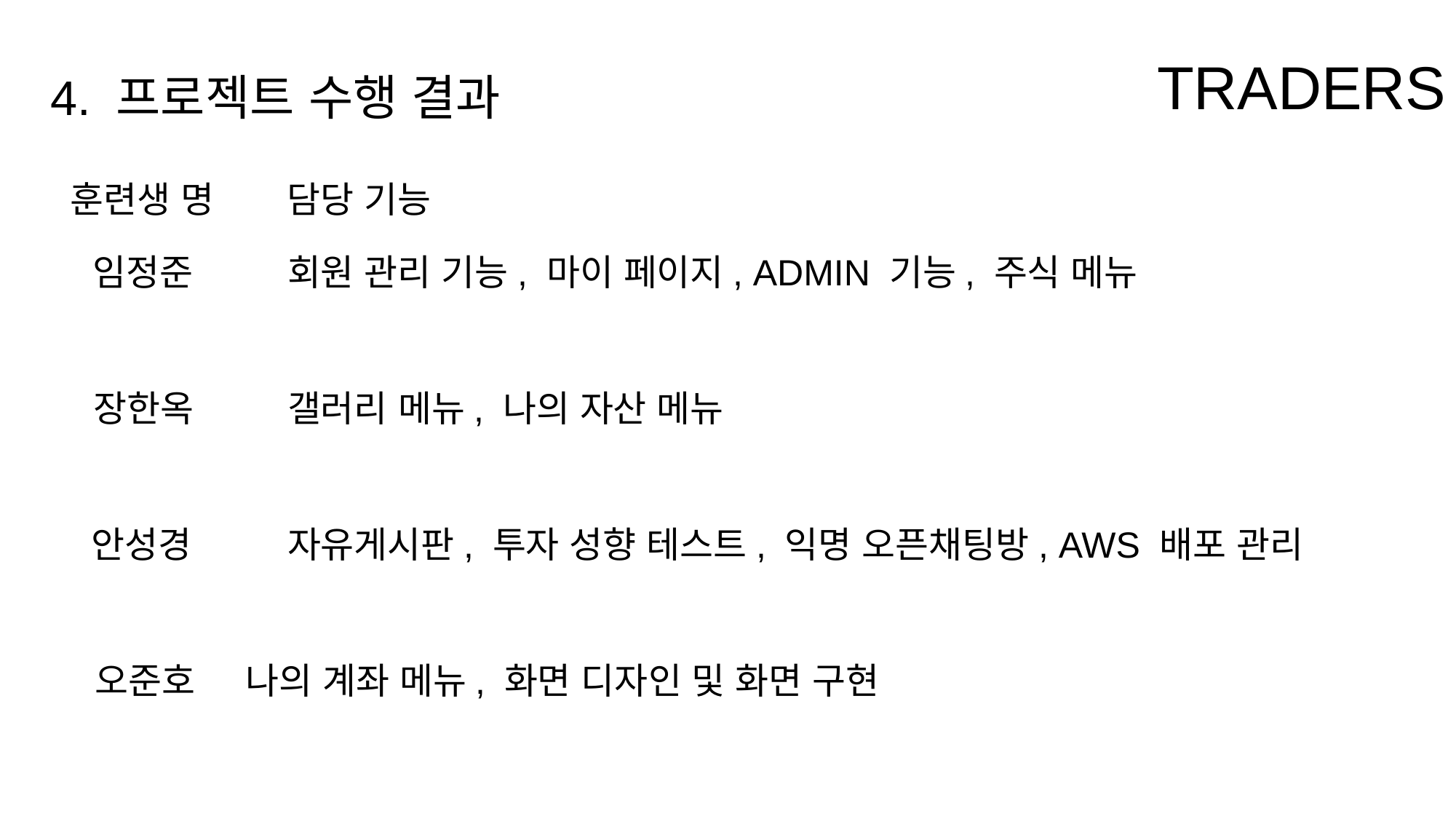

TRADERS
4. 프로젝트 수행 결과
훈련생 명
담당 기능
임정준
회원 관리 기능, 마이 페이지, ADMIN 기능, 주식 메뉴
장한옥
갤러리 메뉴, 나의 자산 메뉴
안성경
자유게시판, 투자 성향 테스트, 익명 오픈채팅방, AWS 배포 관리
나의 계좌 메뉴, 화면 디자인 및 화면 구현
오준호